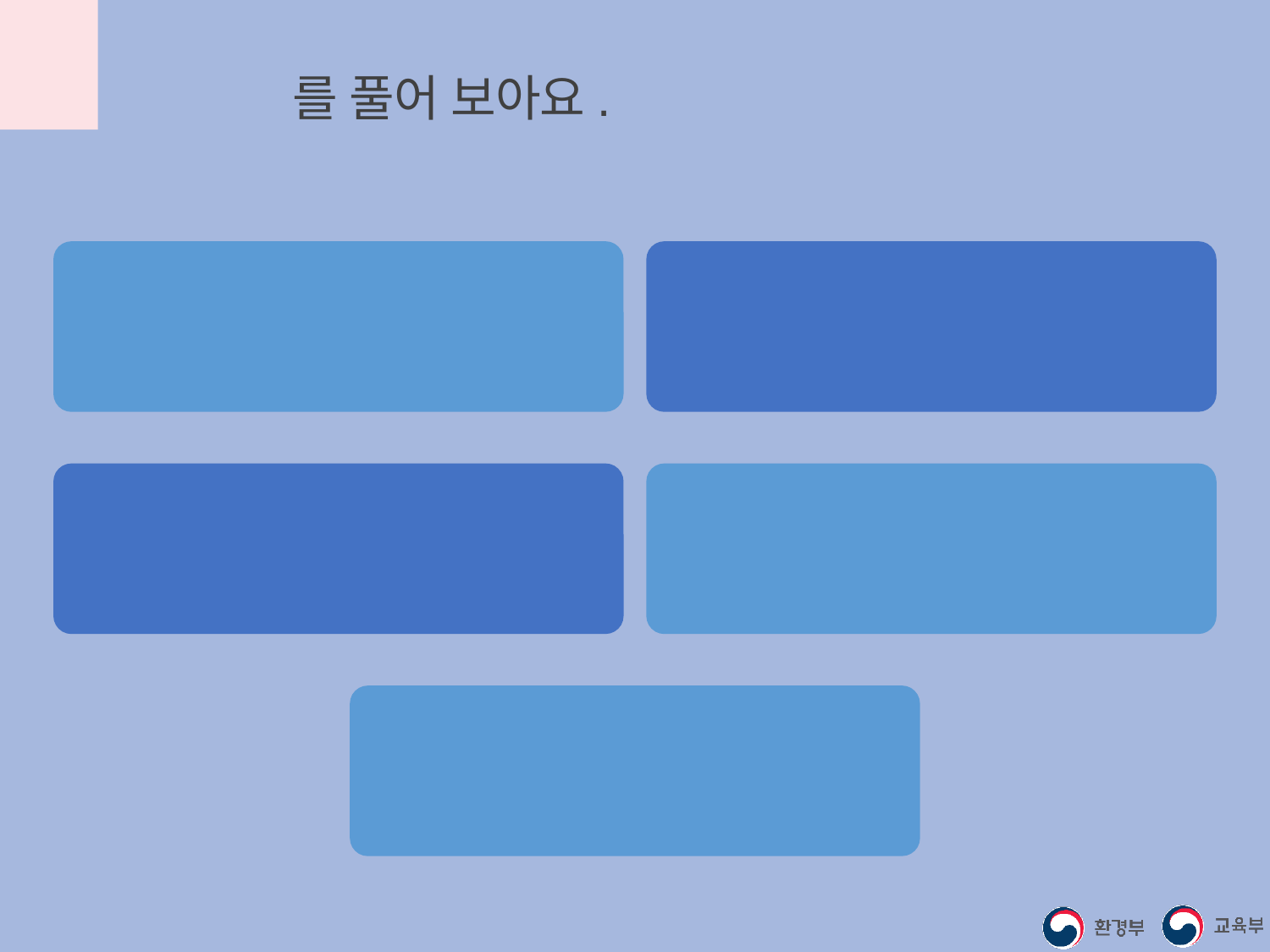

초성퀴즈를 풀어 보아요.

ㅇㅅㄱㅅ

ㅅㅌㅎㄹ ㅂㅈㅅ

ㅈㅅㅇㄴㅈ

ㅌㅇㄱ

ㅇㅇㅋ